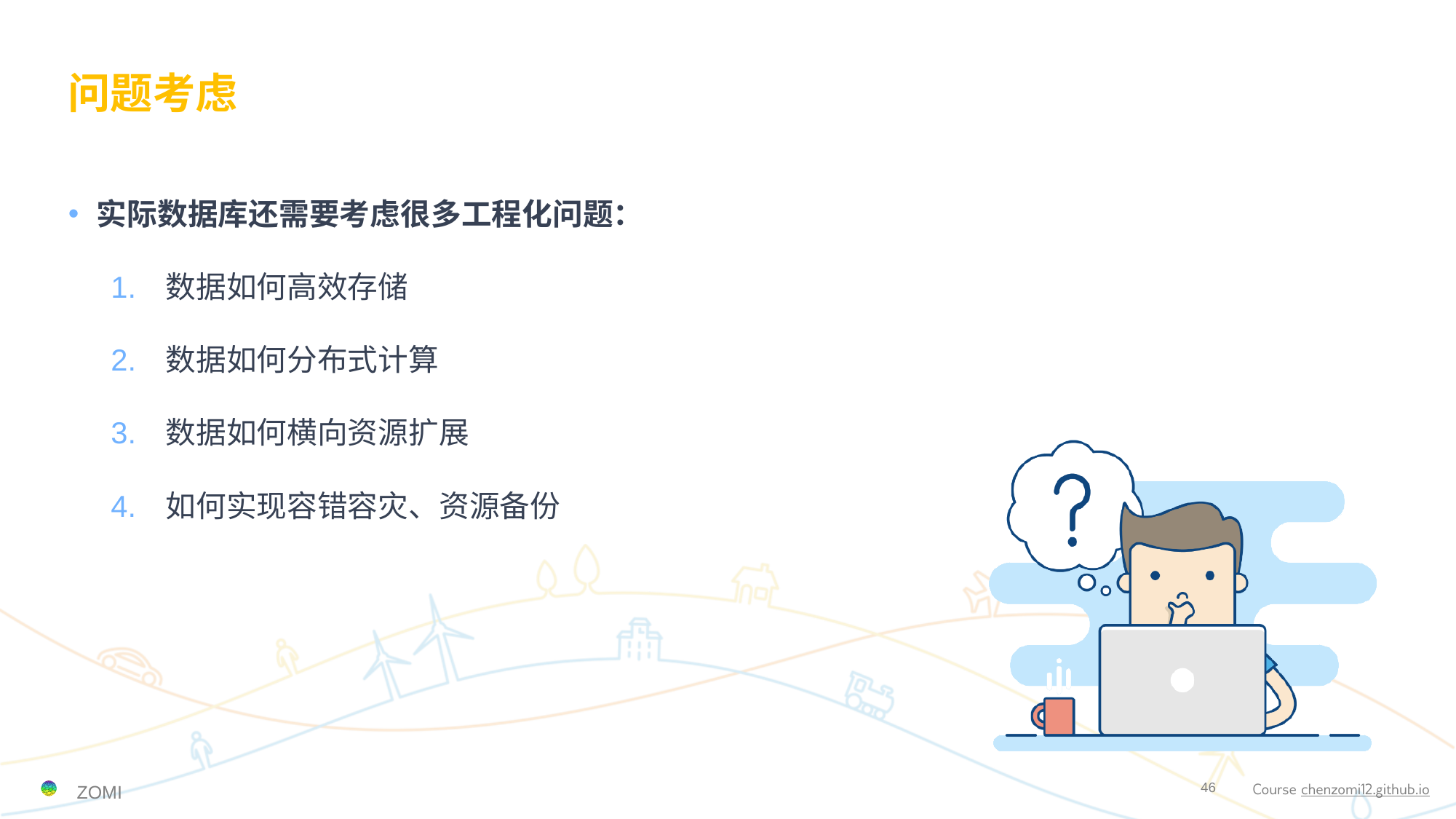

# 问题考虑
实际数据库还需要考虑很多工程化问题：
数据如何高效存储
数据如何分布式计算
数据如何横向资源扩展
如何实现容错容灾、资源备份